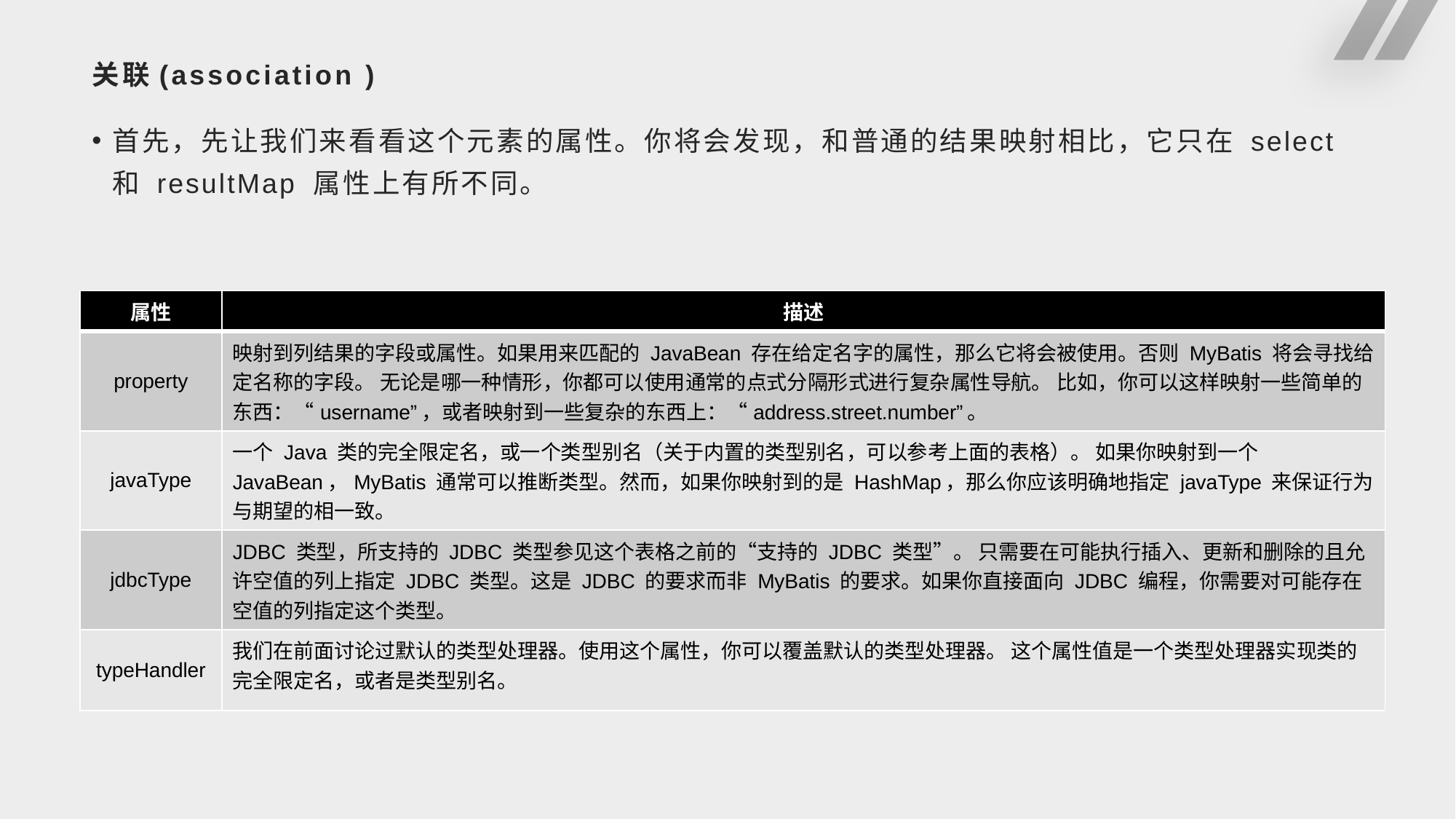

# 关联(association )
首先，先让我们来看看这个元素的属性。你将会发现，和普通的结果映射相比，它只在 select 和 resultMap 属性上有所不同。

| 属性 | 描述 |
| --- | --- |
| property | 映射到列结果的字段或属性。如果用来匹配的 JavaBean 存在给定名字的属性，那么它将会被使用。否则 MyBatis 将会寻找给定名称的字段。 无论是哪一种情形，你都可以使用通常的点式分隔形式进行复杂属性导航。 比如，你可以这样映射一些简单的东西：“username”，或者映射到一些复杂的东西上：“address.street.number”。 |
| javaType | 一个 Java 类的完全限定名，或一个类型别名（关于内置的类型别名，可以参考上面的表格）。 如果你映射到一个 JavaBean，MyBatis 通常可以推断类型。然而，如果你映射到的是 HashMap，那么你应该明确地指定 javaType 来保证行为与期望的相一致。 |
| jdbcType | JDBC 类型，所支持的 JDBC 类型参见这个表格之前的“支持的 JDBC 类型”。 只需要在可能执行插入、更新和删除的且允许空值的列上指定 JDBC 类型。这是 JDBC 的要求而非 MyBatis 的要求。如果你直接面向 JDBC 编程，你需要对可能存在空值的列指定这个类型。 |
| typeHandler | 我们在前面讨论过默认的类型处理器。使用这个属性，你可以覆盖默认的类型处理器。 这个属性值是一个类型处理器实现类的完全限定名，或者是类型别名。 |